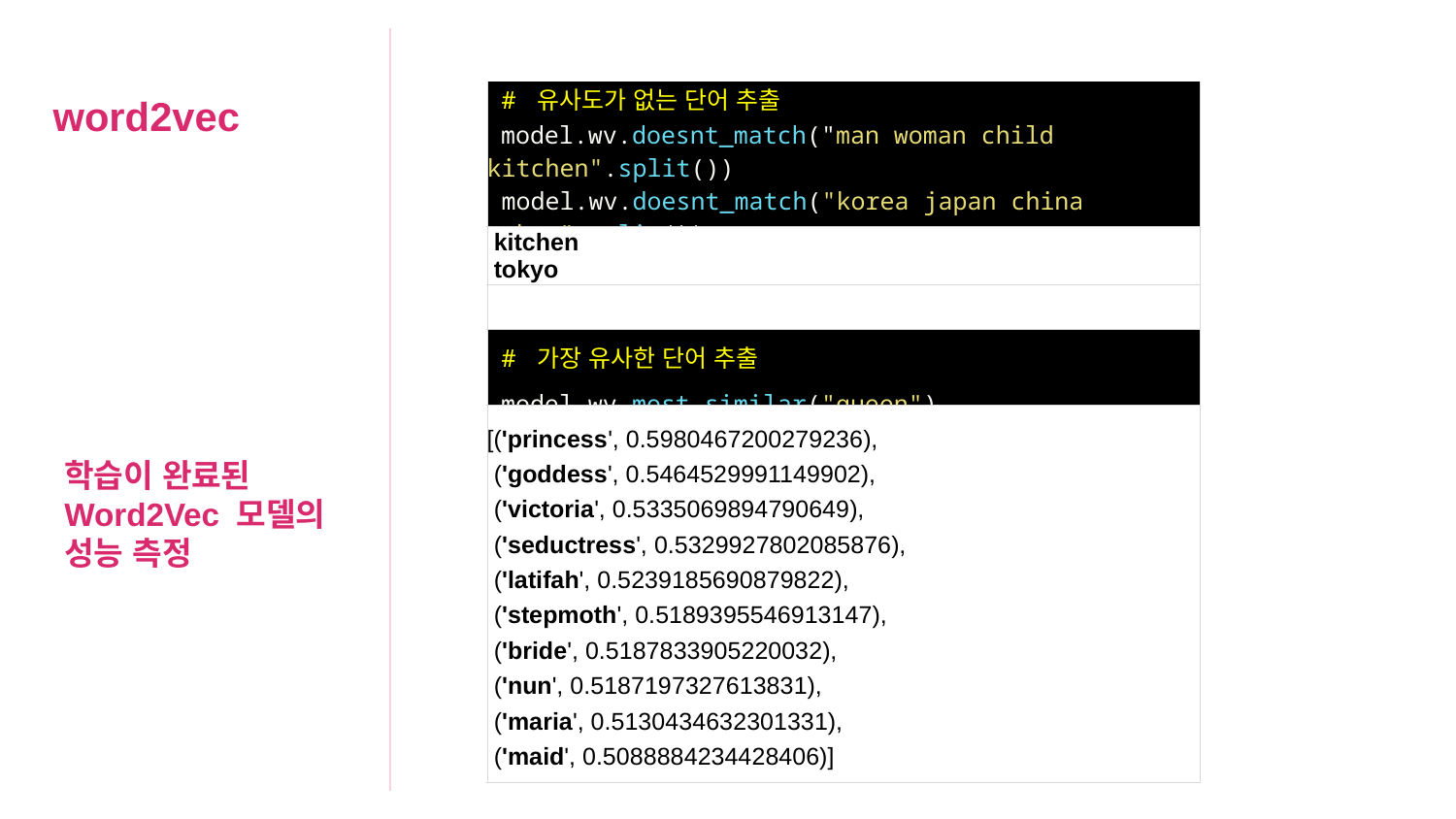

| # 유사도가 없는 단어 추출 model.wv.doesnt\_match("man woman child kitchen".split()) model.wv.doesnt\_match("korea japan china tokyo".split()) |
| --- |
| kitchen tokyo |
|  |
| # 가장 유사한 단어 추출 model.wv.most\_similar("queen") |
| [('princess', 0.5980467200279236), ('goddess', 0.5464529991149902), ('victoria', 0.5335069894790649), ('seductress', 0.5329927802085876), ('latifah', 0.5239185690879822), ('stepmoth', 0.5189395546913147), ('bride', 0.5187833905220032), ('nun', 0.5187197327613831), ('maria', 0.5130434632301331), ('maid', 0.5088884234428406)] |
word2vec

학습이 완료된 Word2Vec 모델의
성능 측정